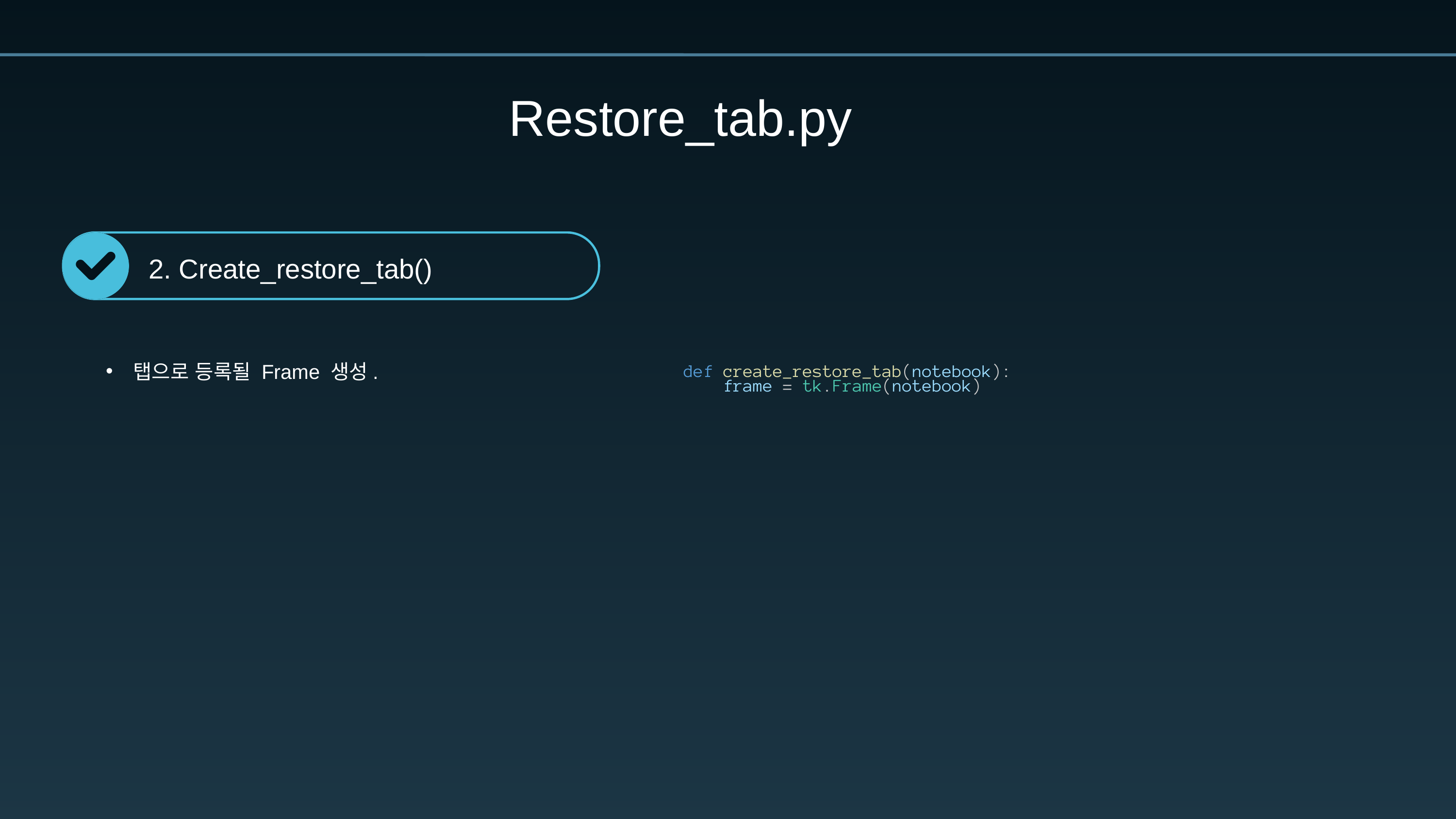

Restore_tab.py

2. Create_restore_tab()
탭으로 등록될 Frame 생성.
def create_restore_tab(notebook):
    frame = tk.Frame(notebook)